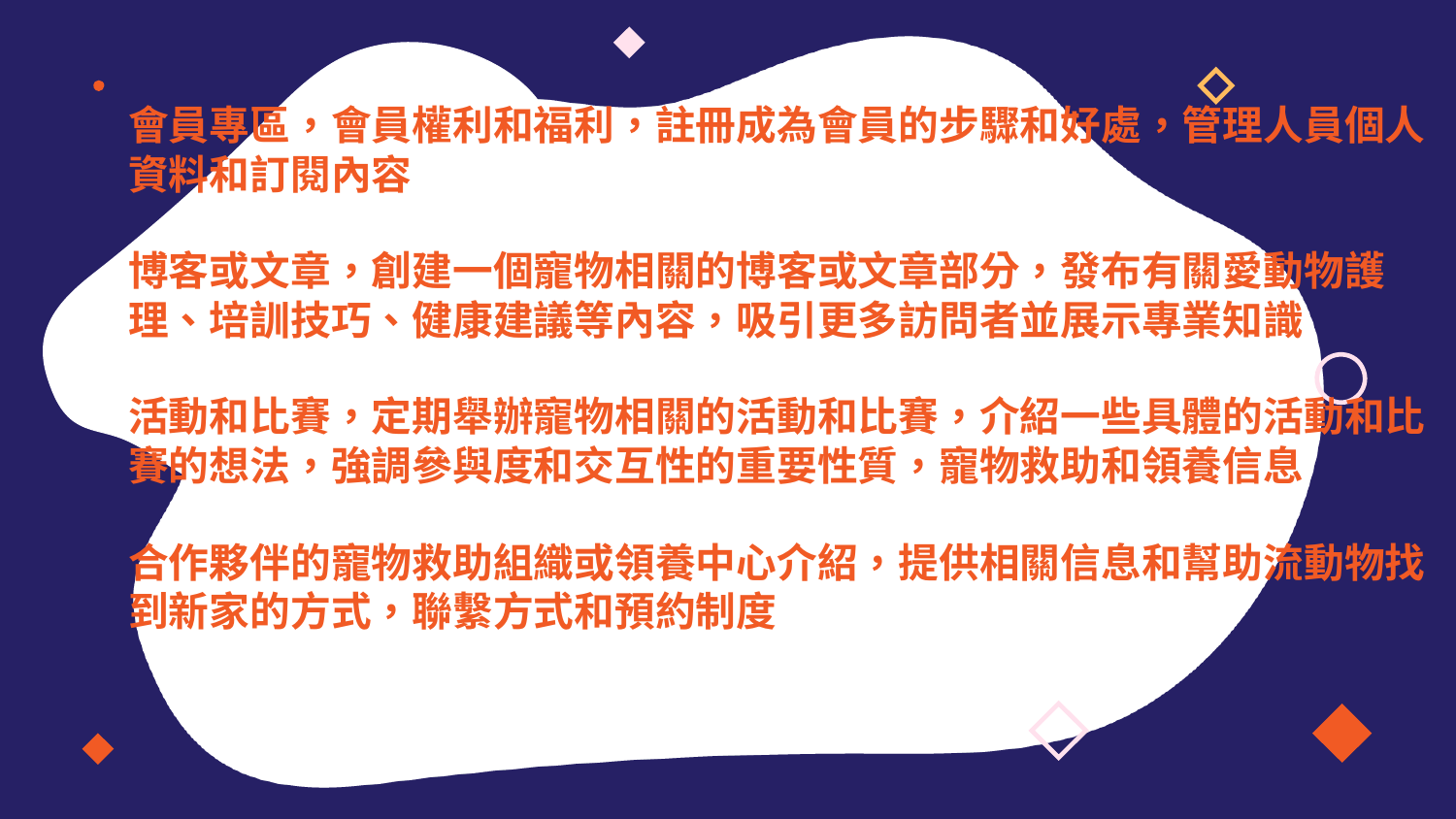

# 會員專區，會員權利和福利，註冊成為會員的步驟和好處，管理人員個人資料和訂閱內容 博客或文章，創建一個寵物相關的博客或文章部分，發布有關愛動物護理、培訓技巧、健康建議等內容，吸引更多訪問者並展示專業知識 活動和比賽，定期舉辦寵物相關的活動和比賽，介紹一些具體的活動和比賽的想法，強調參與度和交互性的重要性質，寵物救助和領養信息 合作夥伴的寵物救助組織或領養中心介紹，提供相關信息和幫助流動物找到新家的方式，聯繫方式和預約制度